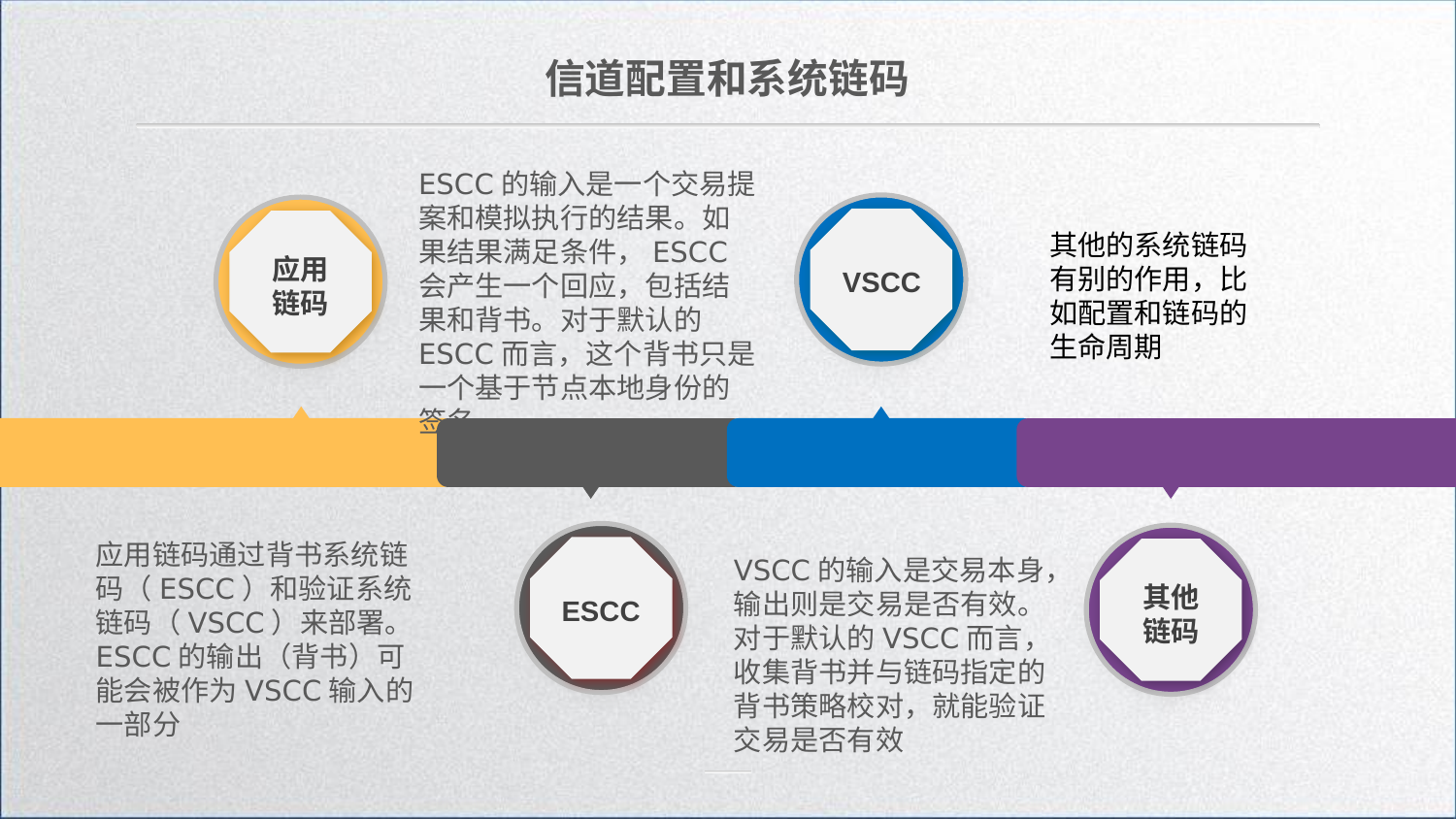

信道配置和系统链码

ESCC的输入是一个交易提案和模拟执行的结果。如果结果满足条件，ESCC会产生一个回应，包括结果和背书。对于默认的ESCC而言，这个背书只是一个基于节点本地身份的签名
其他的系统链码有别的作用，比如配置和链码的生命周期
应用链码
VSCC

应用链码通过背书系统链码（ESCC）和验证系统链码（VSCC）来部署。ESCC的输出（背书）可能会被作为VSCC输入的一部分
VSCC的输入是交易本身，输出则是交易是否有效。对于默认的VSCC而言，收集背书并与链码指定的背书策略校对，就能验证交易是否有效
其他链码
ESCC